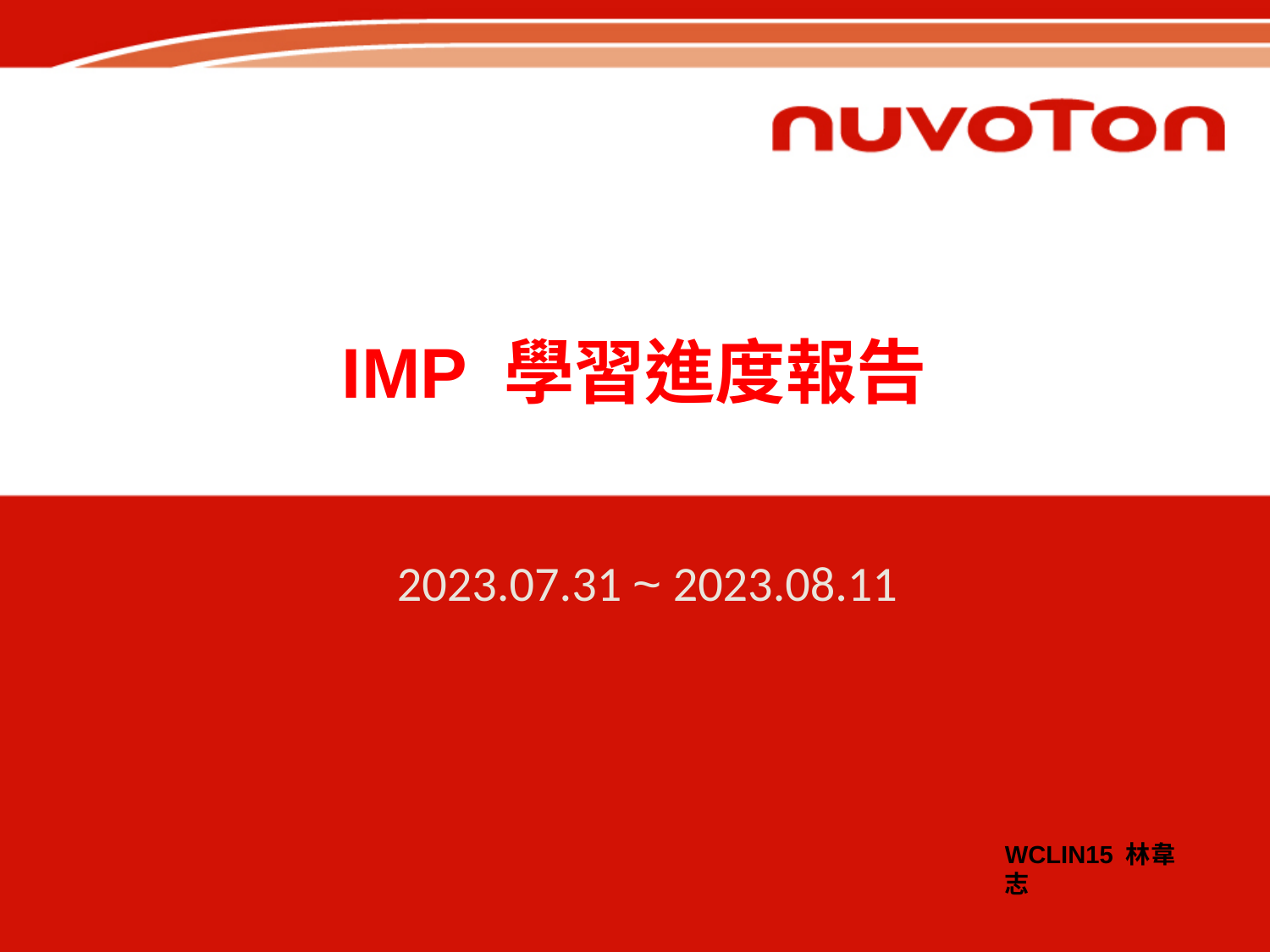

# IMP 學習進度報告
2023.07.31 ~ 2023.08.11
WCLIN15 林韋志